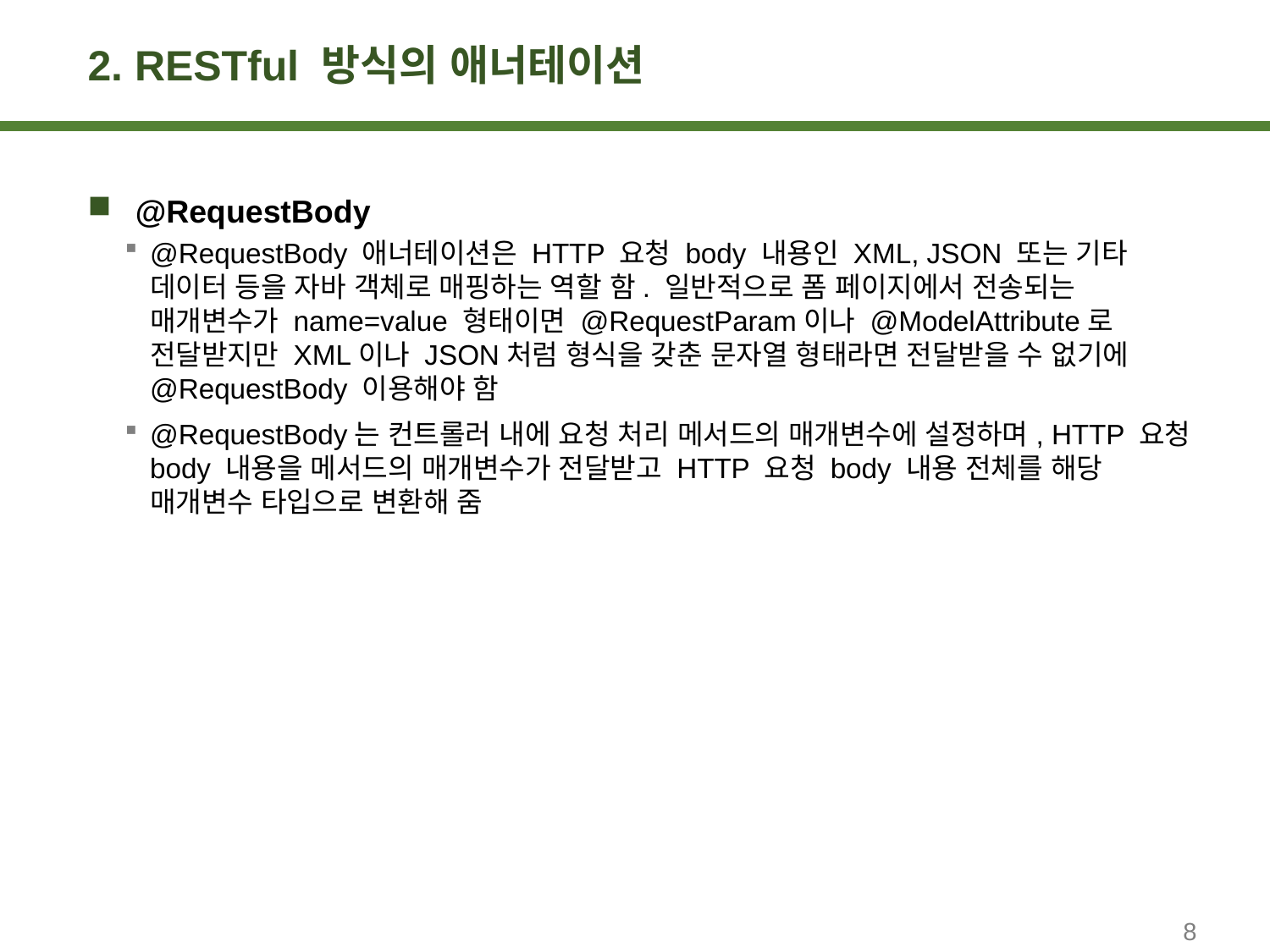

# 2. RESTful 방식의 애너테이션
@RequestBody
@RequestBody 애너테이션은 HTTP 요청 body 내용인 XML, JSON 또는 기타 데이터 등을 자바 객체로 매핑하는 역할 함. 일반적으로 폼 페이지에서 전송되는 매개변수가 name=value 형태이면 @RequestParam이나 @ModelAttribute로 전달받지만 XML이나 JSON처럼 형식을 갖춘 문자열 형태라면 전달받을 수 없기에 @RequestBody 이용해야 함
@RequestBody는 컨트롤러 내에 요청 처리 메서드의 매개변수에 설정하며, HTTP 요청 body 내용을 메서드의 매개변수가 전달받고 HTTP 요청 body 내용 전체를 해당 매개변수 타입으로 변환해 줌